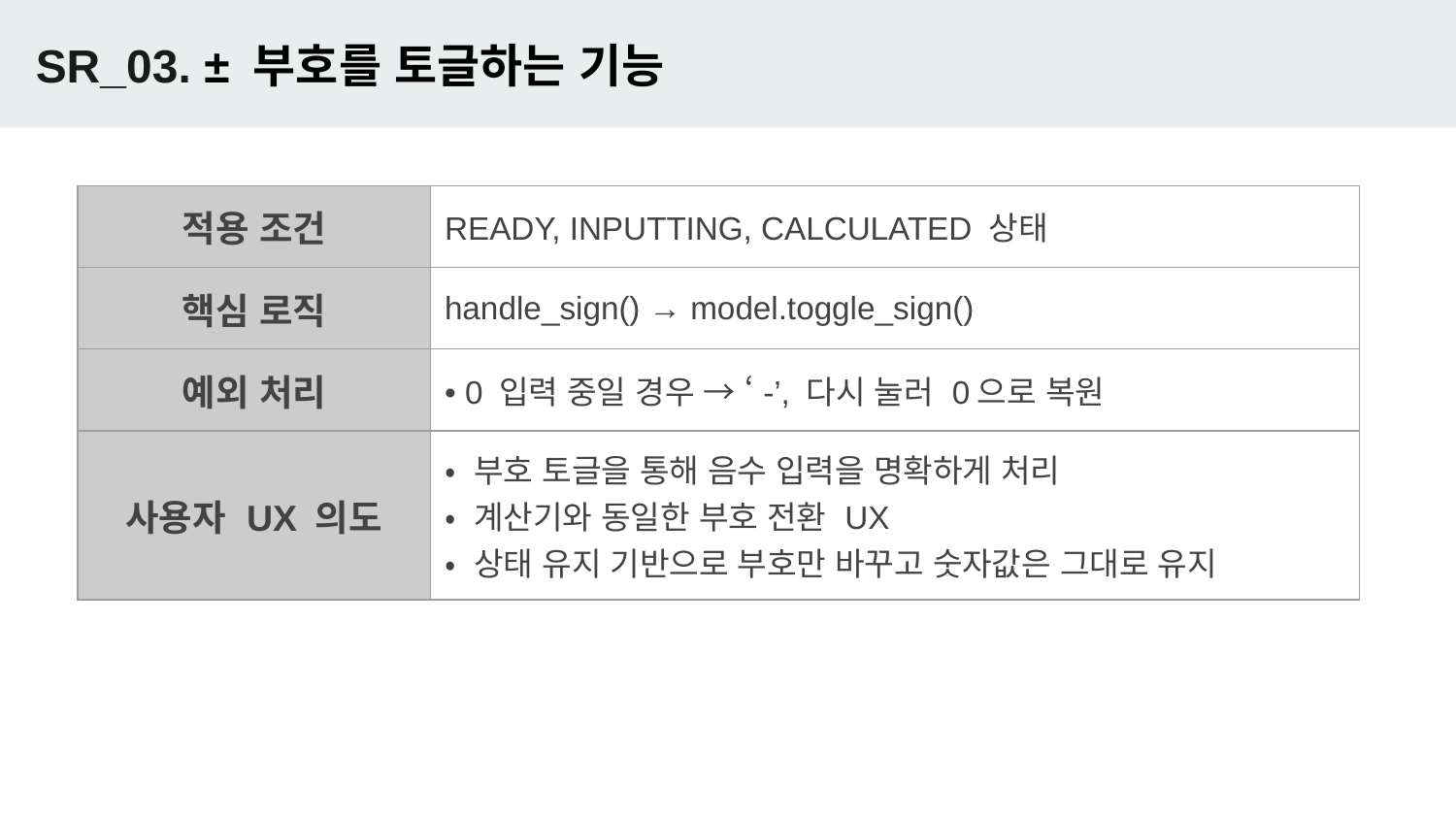

# SR_03. ± 부호를 토글하는 기능
| 적용 조건 | READY, INPUTTING, CALCULATED 상태 |
| --- | --- |
| 핵심 로직 | handle\_sign() → model.toggle\_sign() |
| 예외 처리 | • 0 입력 중일 경우 → ‘-’, 다시 눌러 0으로 복원 |
| 사용자 UX 의도 | • 부호 토글을 통해 음수 입력을 명확하게 처리 • 계산기와 동일한 부호 전환 UX • 상태 유지 기반으로 부호만 바꾸고 숫자값은 그대로 유지 |